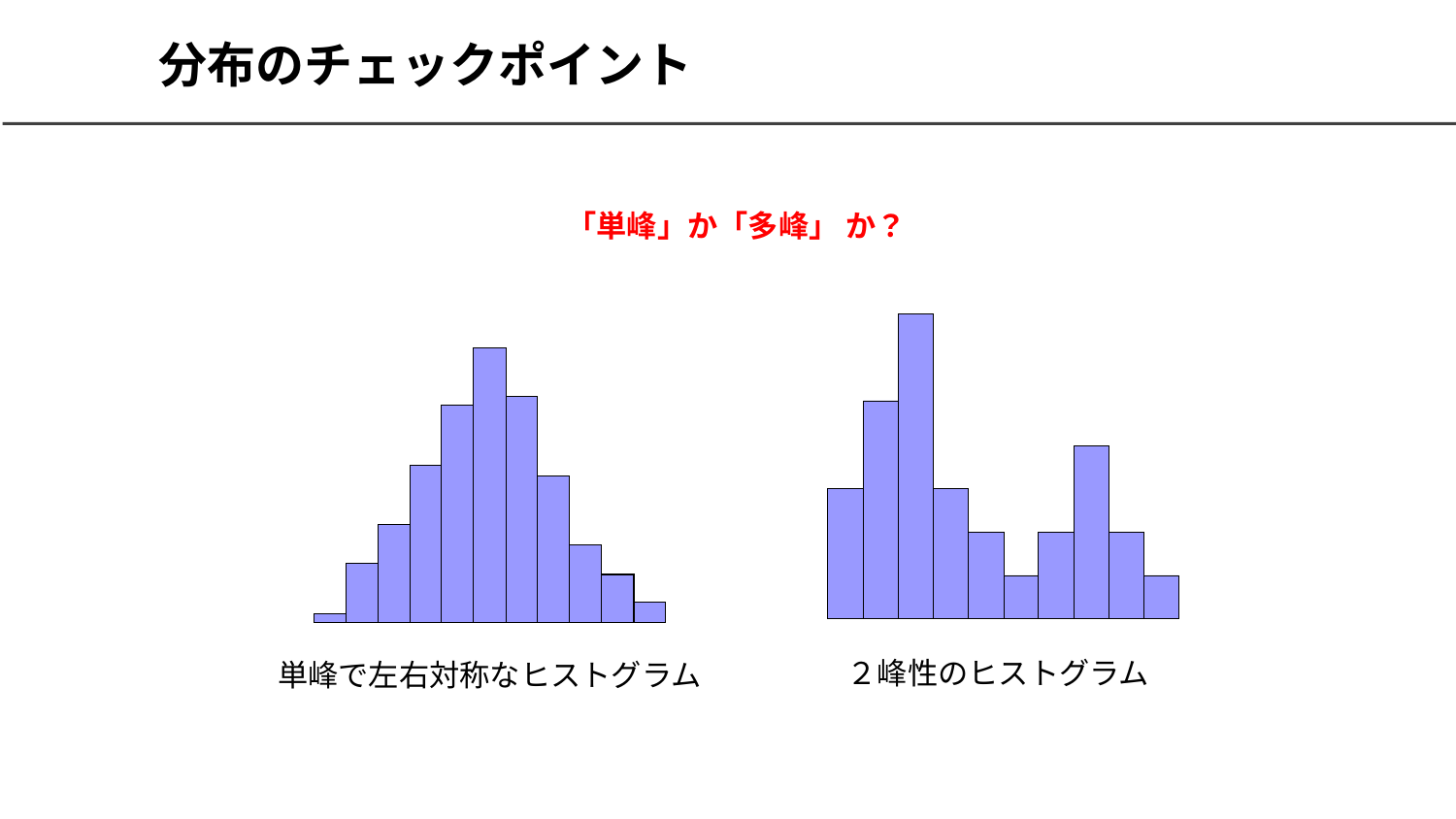

# 分布のチェックポイント
「単峰」か「多峰」 か？

２峰性のヒストグラム

単峰で左右対称なヒストグラム